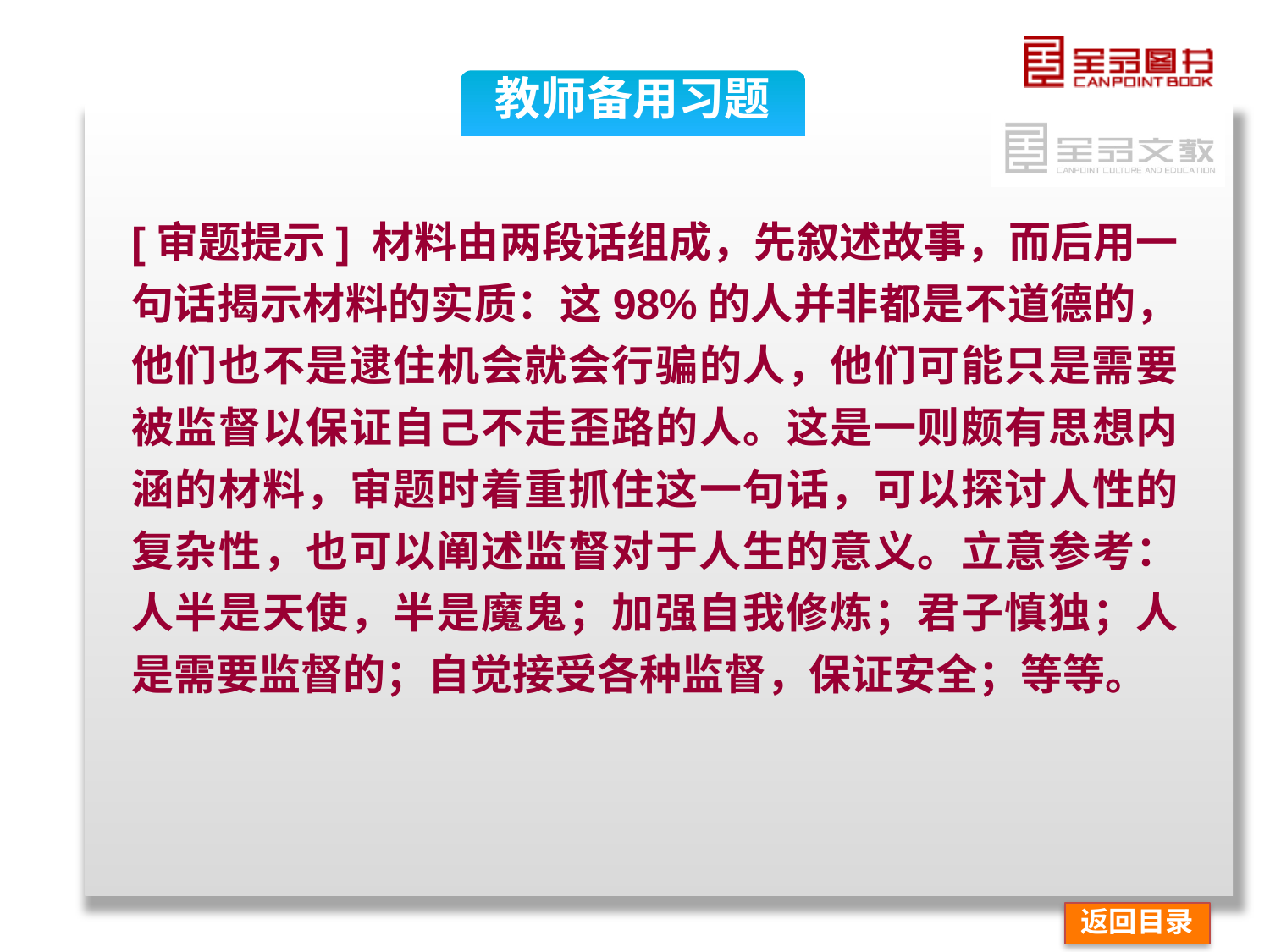

教师备用习题
[审题提示] 材料由两段话组成，先叙述故事，而后用一句话揭示材料的实质：这98%的人并非都是不道德的，他们也不是逮住机会就会行骗的人，他们可能只是需要被监督以保证自己不走歪路的人。这是一则颇有思想内涵的材料，审题时着重抓住这一句话，可以探讨人性的复杂性，也可以阐述监督对于人生的意义。立意参考：人半是天使，半是魔鬼；加强自我修炼；君子慎独；人是需要监督的；自觉接受各种监督，保证安全；等等。

返回目录